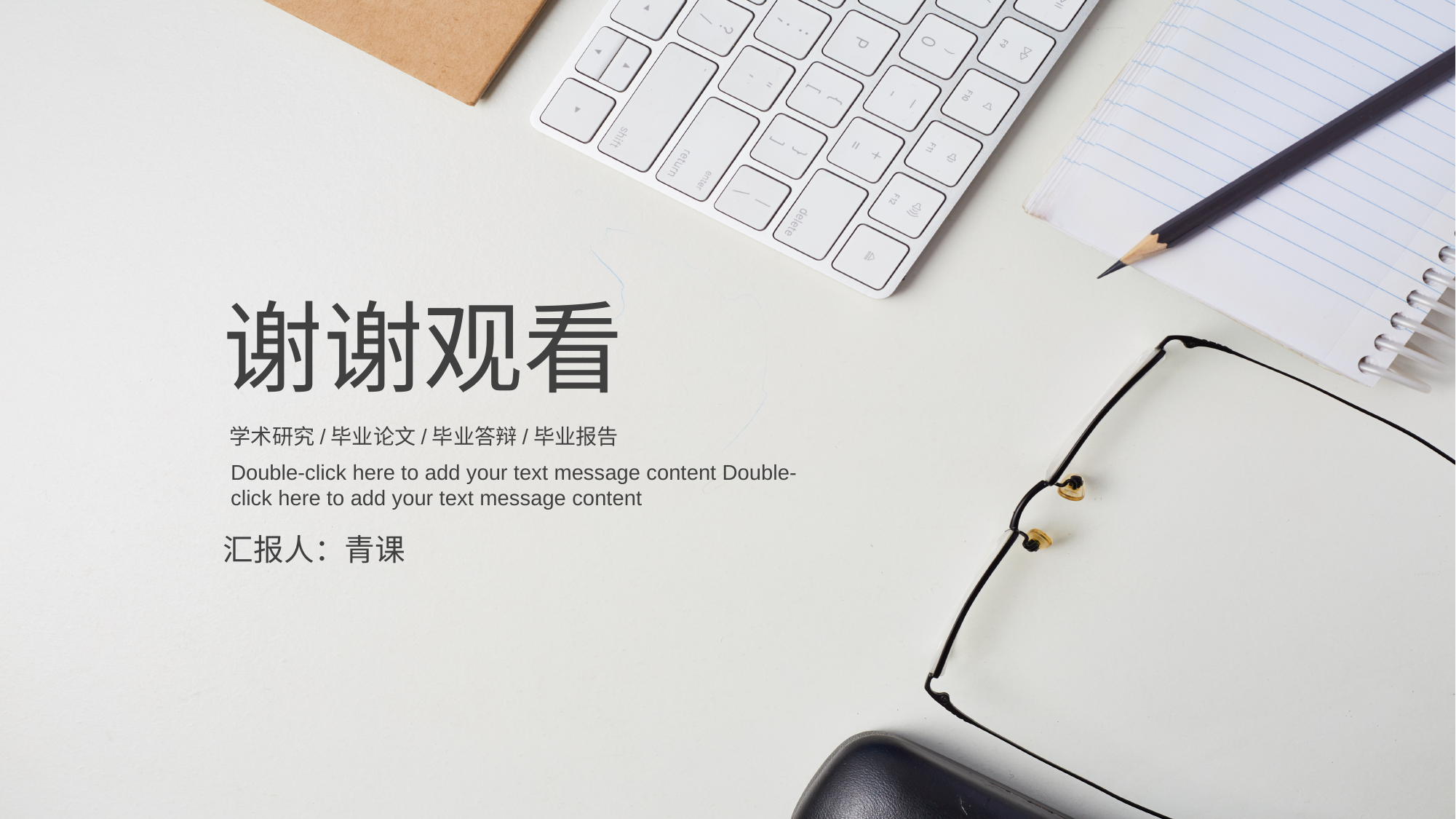

谢谢观看
学术研究/毕业论文/毕业答辩/毕业报告
Double-click here to add your text message content Double-click here to add your text message content
汇报人：青课